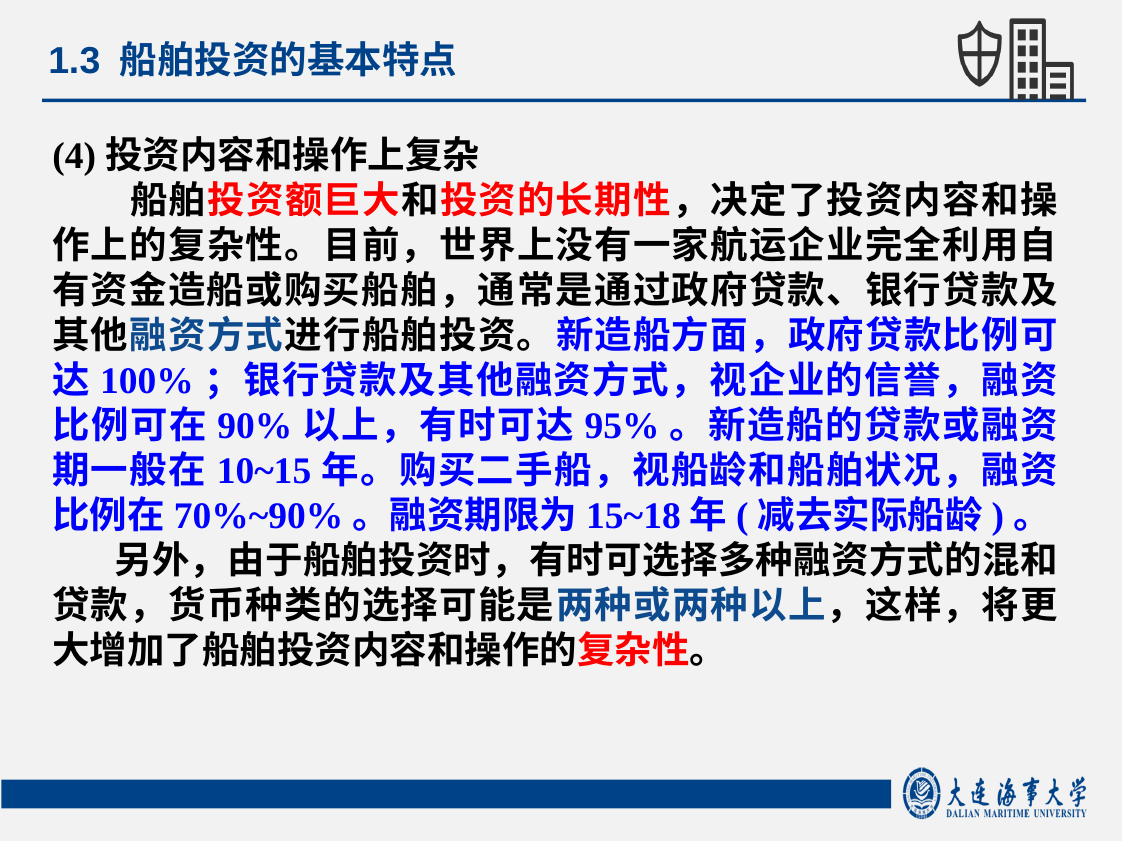

1.3 船舶投资的基本特点
(4)投资内容和操作上复杂
       船舶投资额巨大和投资的长期性，决定了投资内容和操作上的复杂性。目前，世界上没有一家航运企业完全利用自有资金造船或购买船舶，通常是通过政府贷款、银行贷款及其他融资方式进行船舶投资。新造船方面，政府贷款比例可达100%；银行贷款及其他融资方式，视企业的信誉，融资比例可在90%以上，有时可达95%。新造船的贷款或融资期一般在10~15年。购买二手船，视船龄和船舶状况，融资比例在70%~90%。融资期限为15~18年(减去实际船龄)。
      另外，由于船舶投资时，有时可选择多种融资方式的混和贷款，货币种类的选择可能是两种或两种以上，这样，将更大增加了船舶投资内容和操作的复杂性。